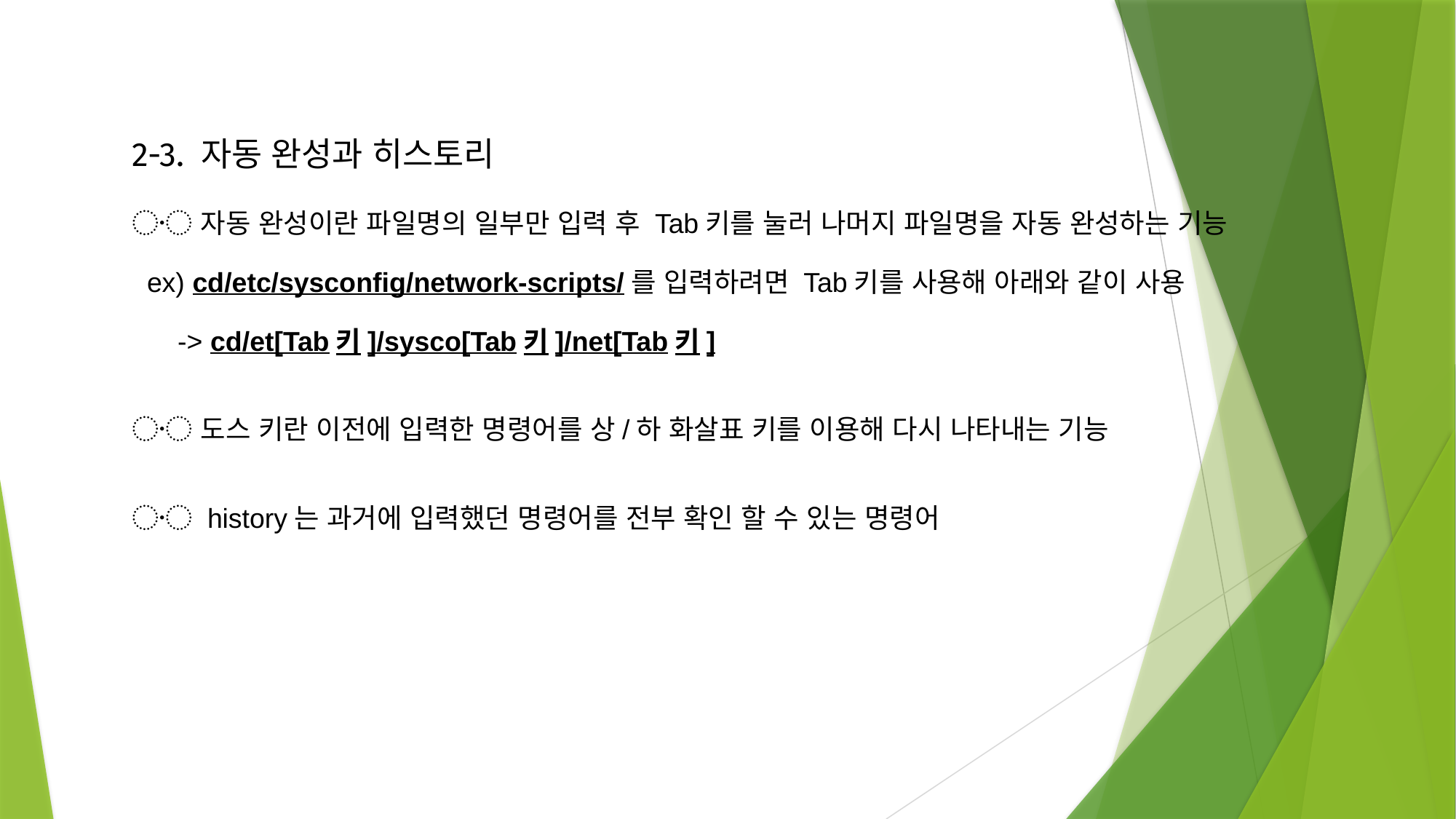

2-3. 자동 완성과 히스토리

〮 자동 완성이란 파일명의 일부만 입력 후 Tab키를 눌러 나머지 파일명을 자동 완성하는 기능

  ex) cd/etc/sysconfig/network-scripts/를 입력하려면 Tab키를 사용해 아래와 같이 사용

      -> cd/et[Tab키]/sysco[Tab키]/net[Tab키]

〮 도스 키란 이전에 입력한 명령어를 상/하 화살표 키를 이용해 다시 나타내는 기능

〮 history는 과거에 입력했던 명령어를 전부 확인 할 수 있는 명령어